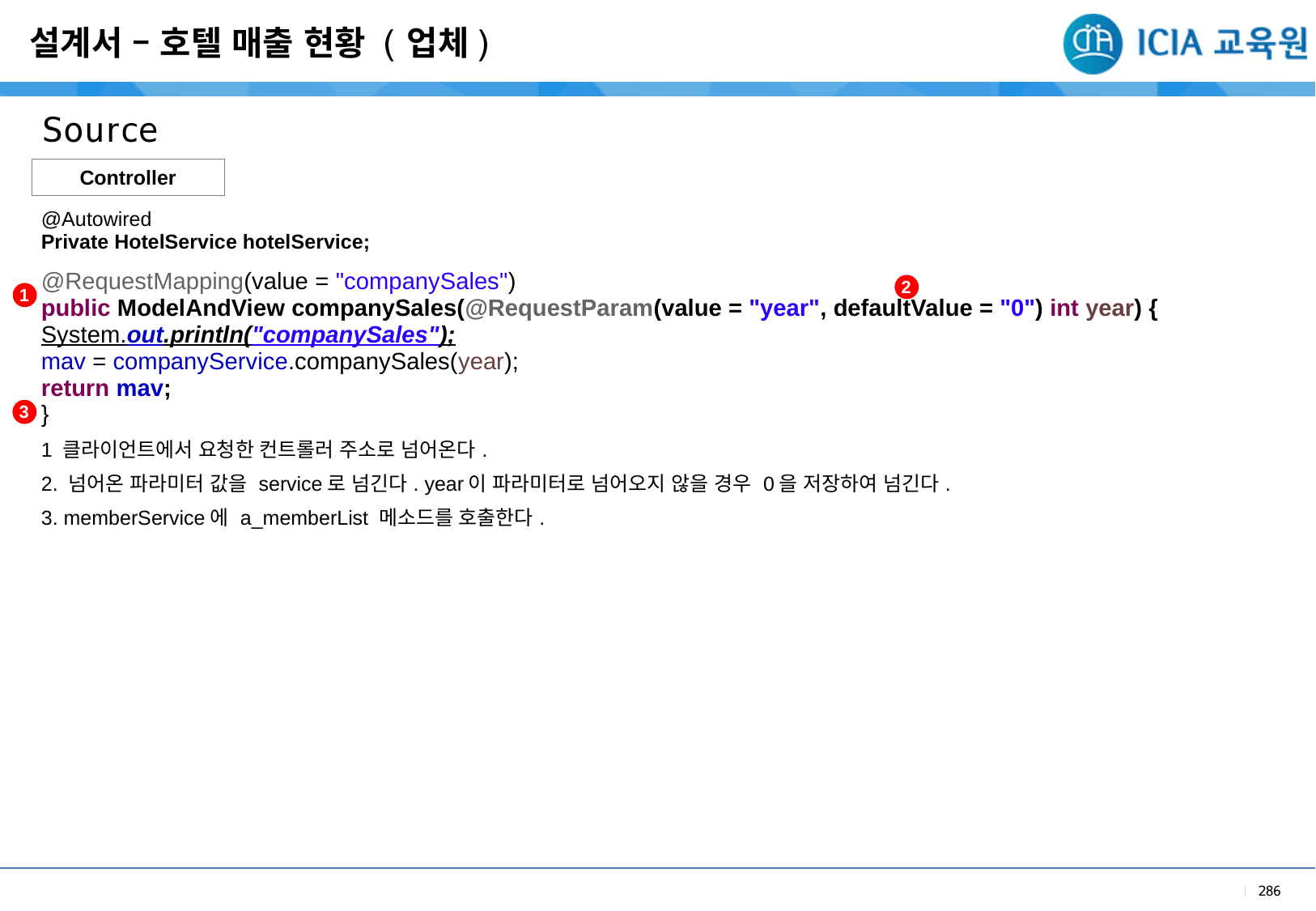

설계서 – 호텔 매출 현황 (업체)
Source
Controller
| @Autowired Private HotelService hotelService; @RequestMapping(value = "companySales") public ModelAndView companySales(@RequestParam(value = "year", defaultValue = "0") int year) { System.out.println("companySales"); mav = companyService.companySales(year); return mav; } |
| --- |
| 1 클라이언트에서 요청한 컨트롤러 주소로 넘어온다. 2. 넘어온 파라미터 값을 service로 넘긴다. year이 파라미터로 넘어오지 않을 경우 0을 저장하여 넘긴다. 3. memberService에 a\_memberList 메소드를 호출한다. |
2

1

3